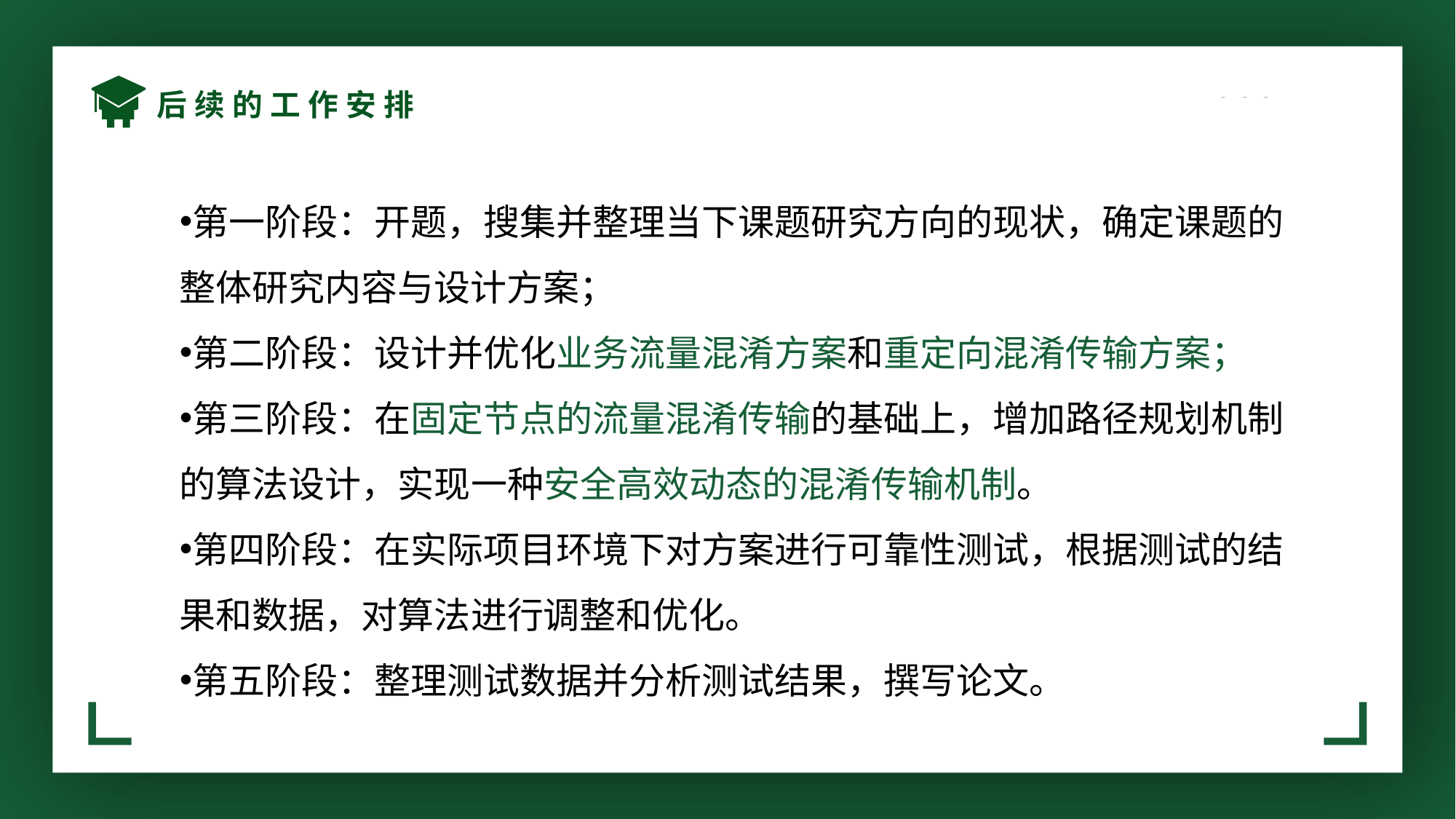

后续的工作安排
第一阶段：开题，搜集并整理当下课题研究方向的现状，确定课题的整体研究内容与设计方案；
第二阶段：设计并优化业务流量混淆方案和重定向混淆传输方案；
第三阶段：在固定节点的流量混淆传输的基础上，增加路径规划机制的算法设计，实现一种安全高效动态的混淆传输机制。
第四阶段：在实际项目环境下对方案进行可靠性测试，根据测试的结果和数据，对算法进行调整和优化。
第五阶段：整理测试数据并分析测试结果，撰写论文。